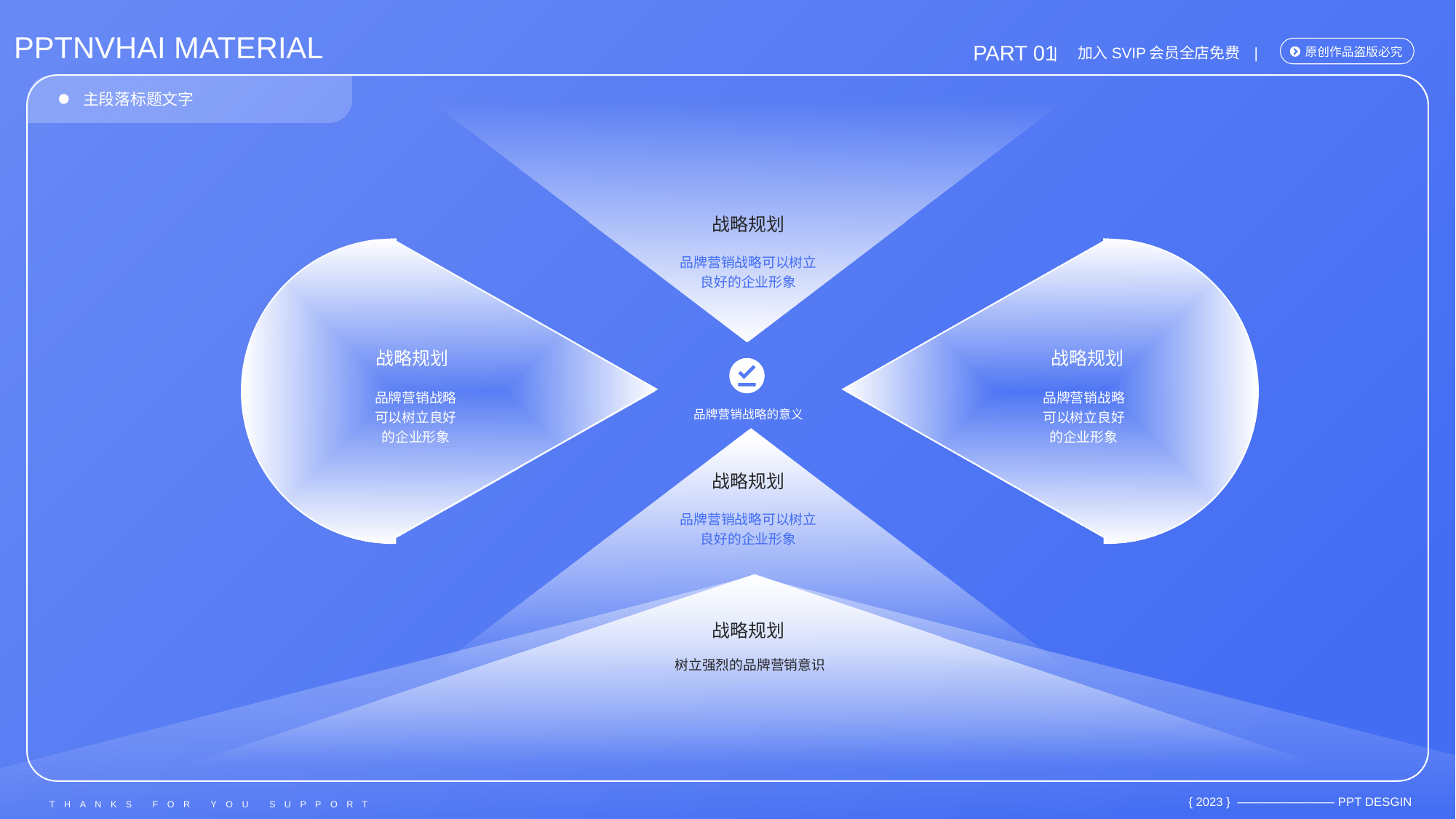

战略规划

品牌营销战略可以树立良好的企业形象
战略规划
战略规划

品牌营销战略可以树立良好的企业形象
品牌营销战略可以树立良好的企业形象
品牌营销战略的意义

战略规划
品牌营销战略可以树立良好的企业形象

战略规划
树立强烈的品牌营销意识